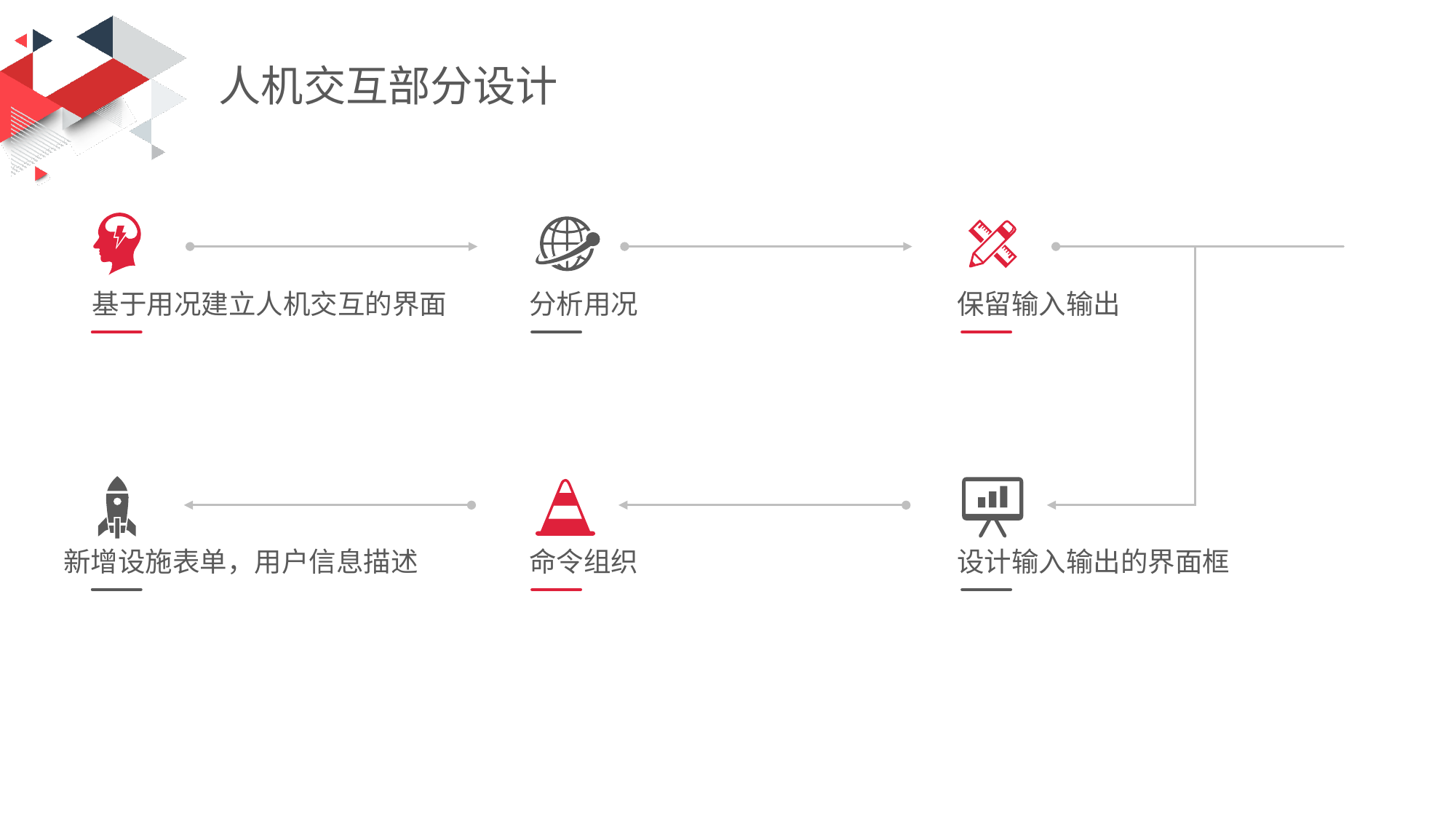

人机交互部分设计

基于用况建立人机交互的界面
分析用况
保留输入输出
新增设施表单，用户信息描述
命令组织
设计输入输出的界面框